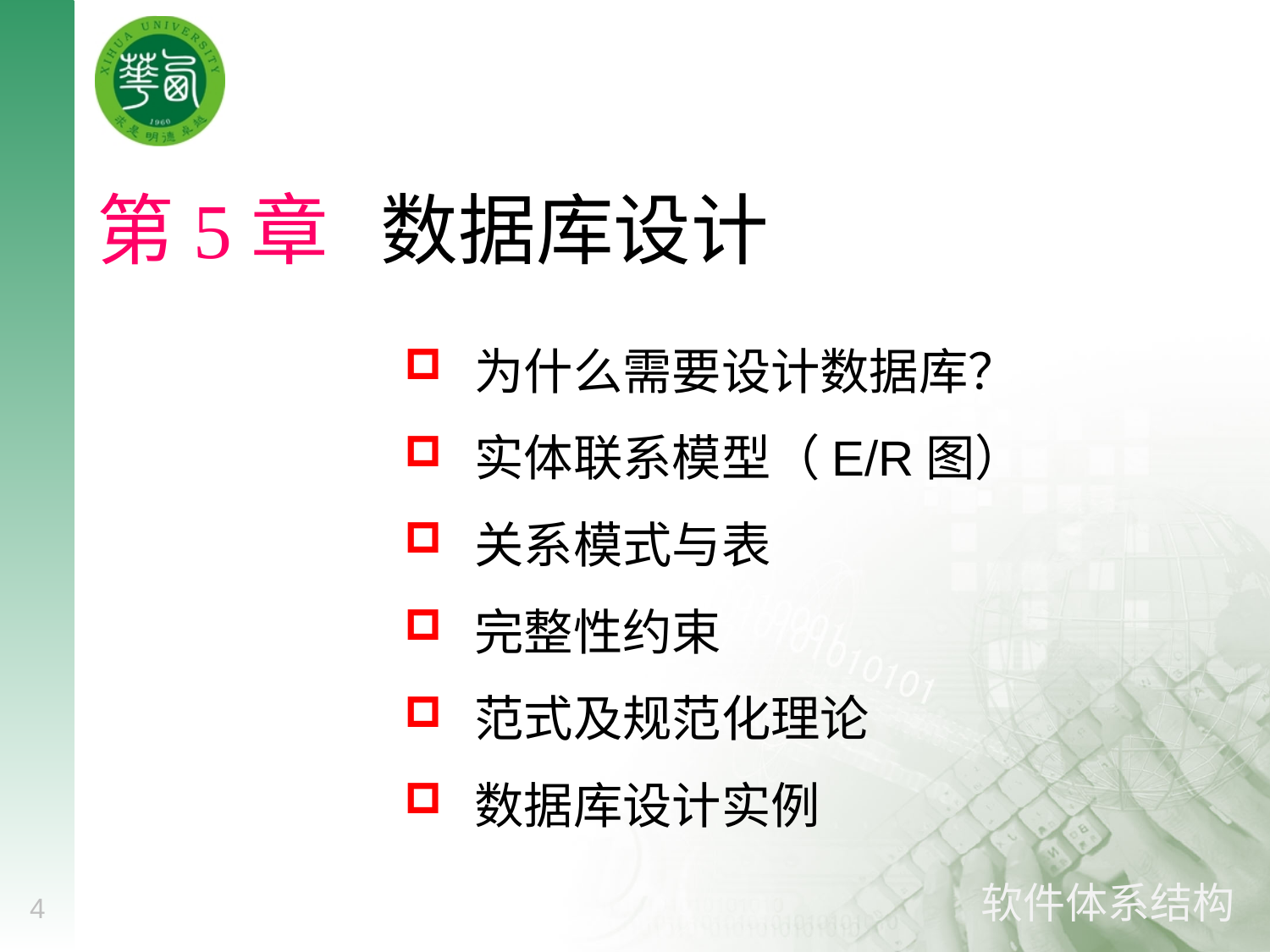

# 第5章   数据库设计
 为什么需要设计数据库？
 实体联系模型（E/R图）
 关系模式与表
 完整性约束
 范式及规范化理论
 数据库设计实例
4